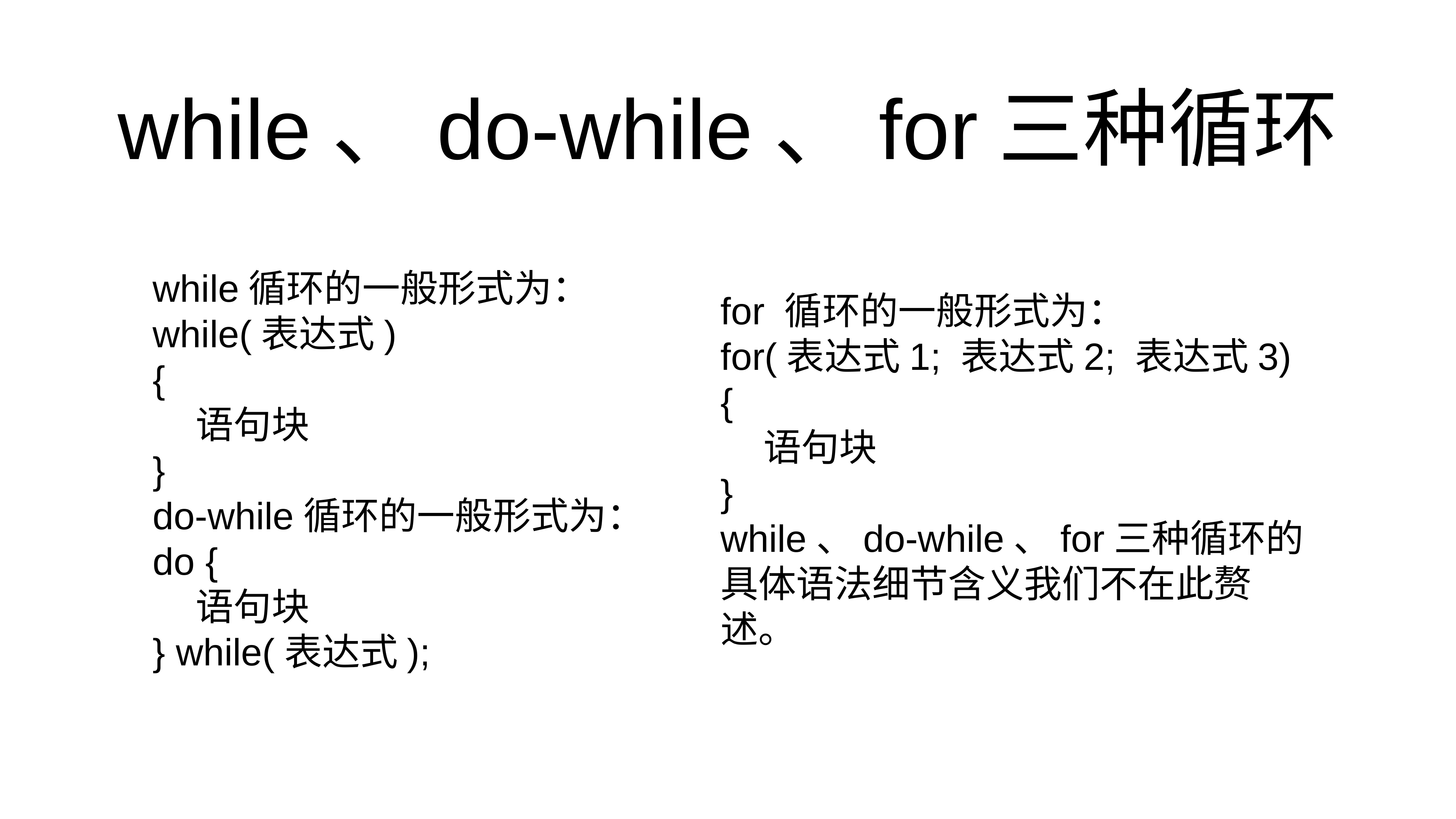

# while、do-while、for三种循环
while循环的一般形式为：
while(表达式)
{
    语句块
}
do-while循环的一般形式为：
do {
    语句块
} while(表达式);
for 循环的一般形式为：
for(表达式1; 表达式2; 表达式3)
{
    语句块
}
while、do-while、for三种循环的具体语法细节含义我们不在此赘述。